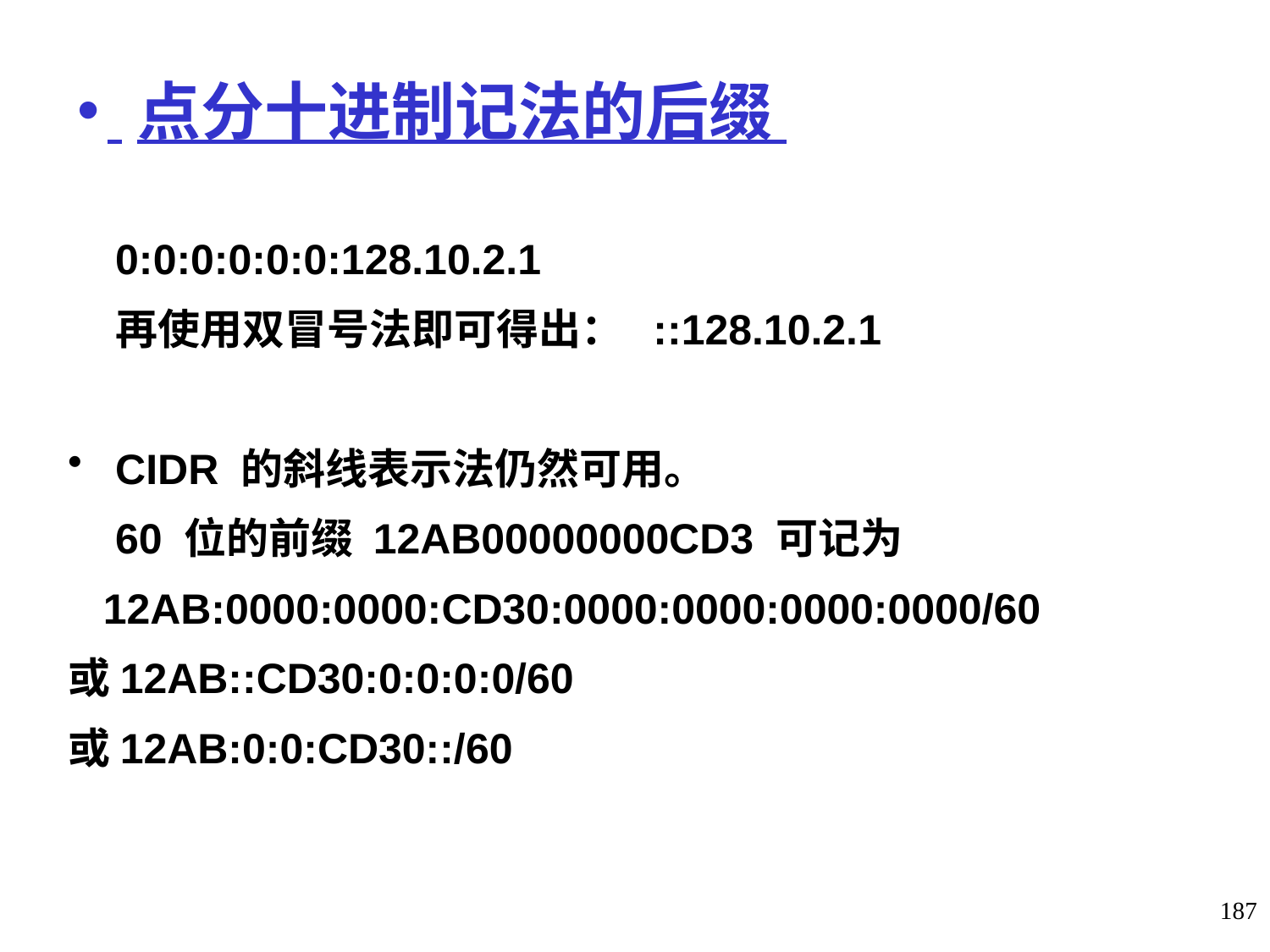

# 点分十进制记法的后缀
	0:0:0:0:0:0:128.10.2.1
    再使用双冒号法即可得出：  ::128.10.2.1

CIDR 的斜线表示法仍然可用。
	60 位的前缀 12AB00000000CD3 可记为
   12AB:0000:0000:CD30:0000:0000:0000:0000/60
或12AB::CD30:0:0:0:0/60
或12AB:0:0:CD30::/60
187